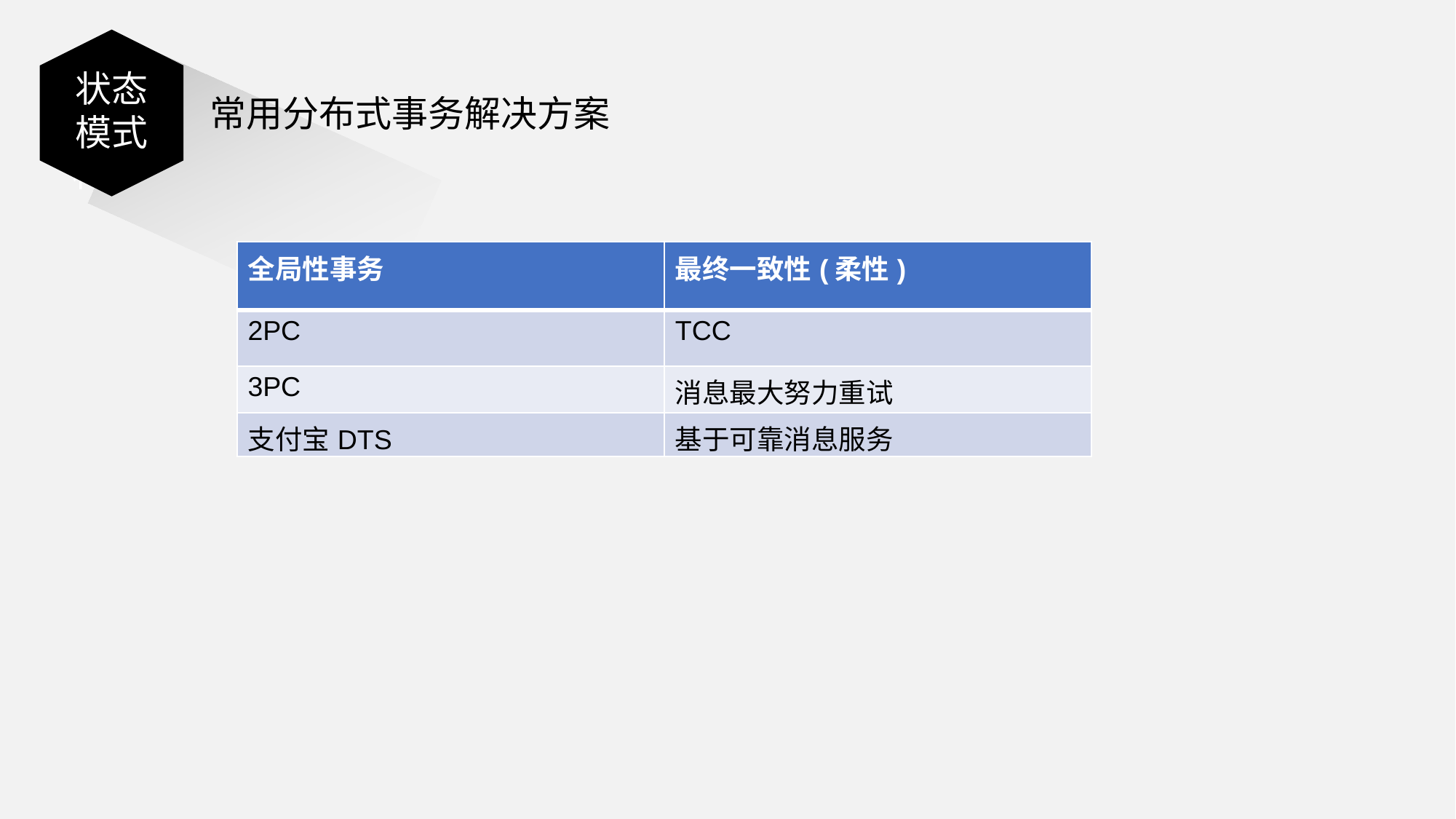

状态
模式
TMC架构
常用分布式事务解决方案
| 全局性事务 | 最终一致性(柔性) |
| --- | --- |
| 2PC | TCC |
| 3PC | 消息最大努力重试 |
| 支付宝DTS | 基于可靠消息服务 |